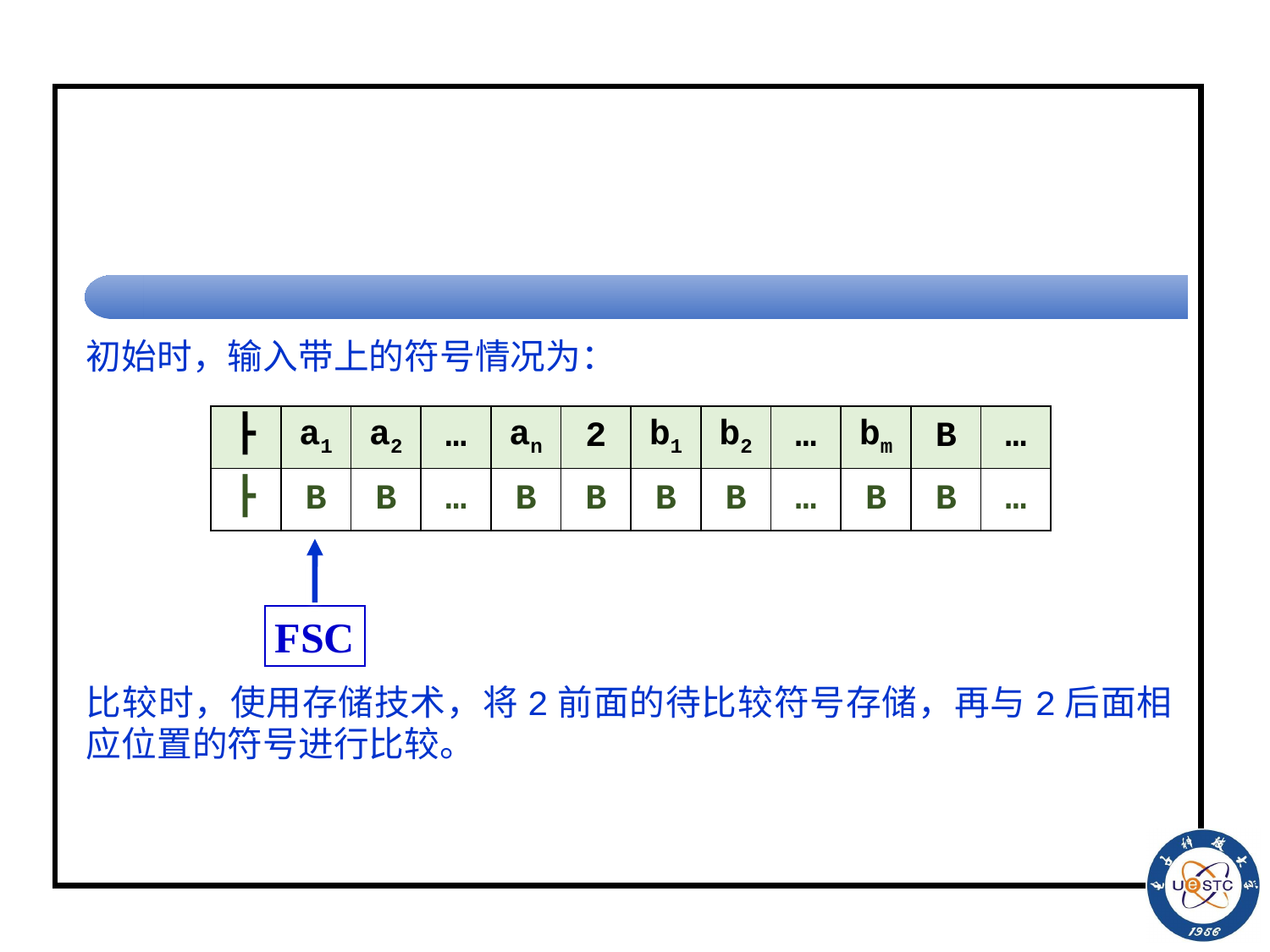

#
初始时，输入带上的符号情况为：

比较时，使用存储技术，将2前面的待比较符号存储，再与2后面相应位置的符号进行比较。

| ┣ | a1 | a2 | … | an | 2 | b1 | b2 | … | bm | B | … |
| --- | --- | --- | --- | --- | --- | --- | --- | --- | --- | --- | --- |
| ┣ | B | B | … | B | B | B | B | … | B | B | … |

FSC